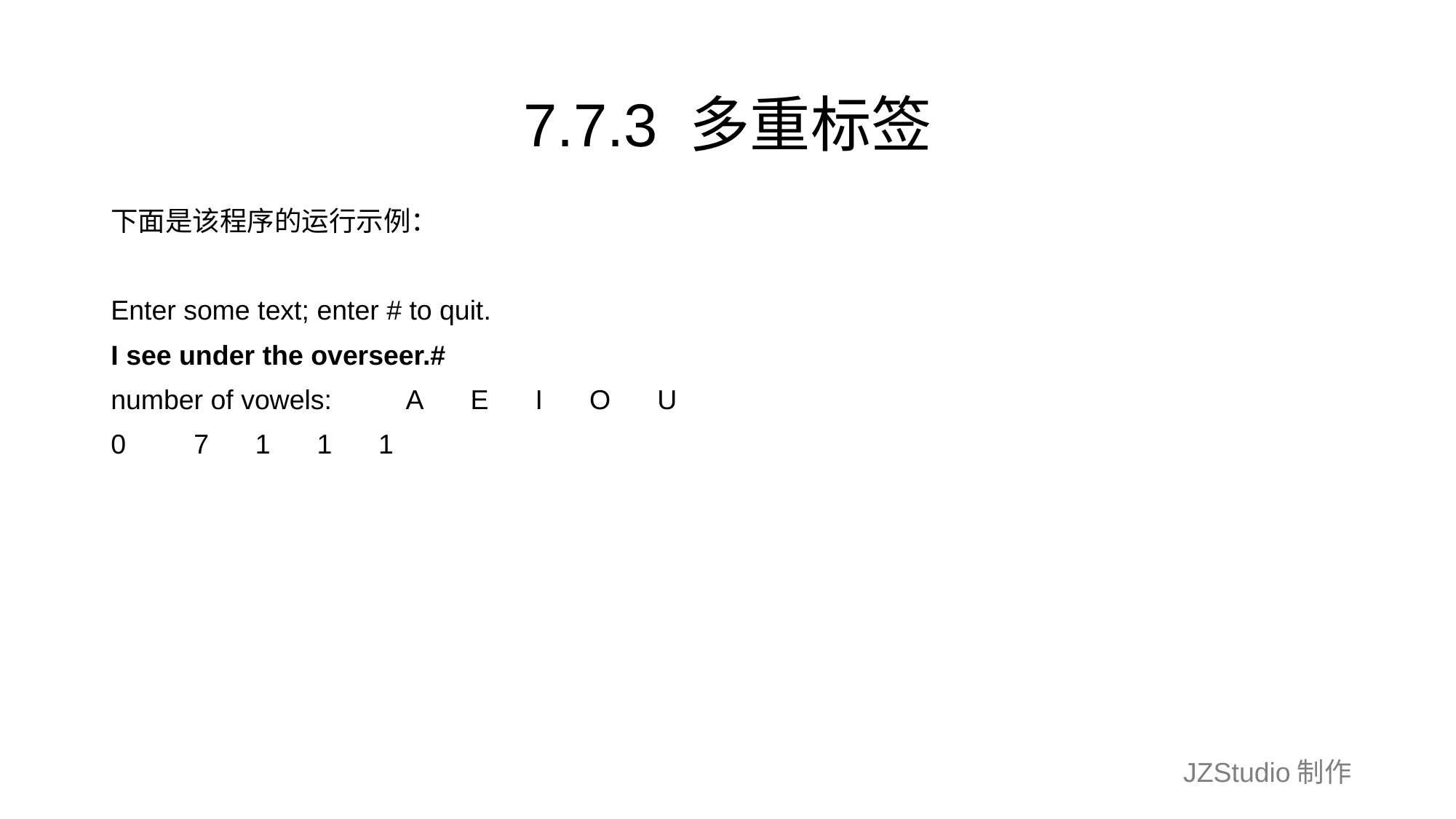

# 7.7.3 多重标签
下面是该程序的运行示例：

Enter some text; enter # to quit.
I see under the overseer.#
number of vowels:　　 A　 E　 I　 O　 U
0　　7　 1　 1　 1